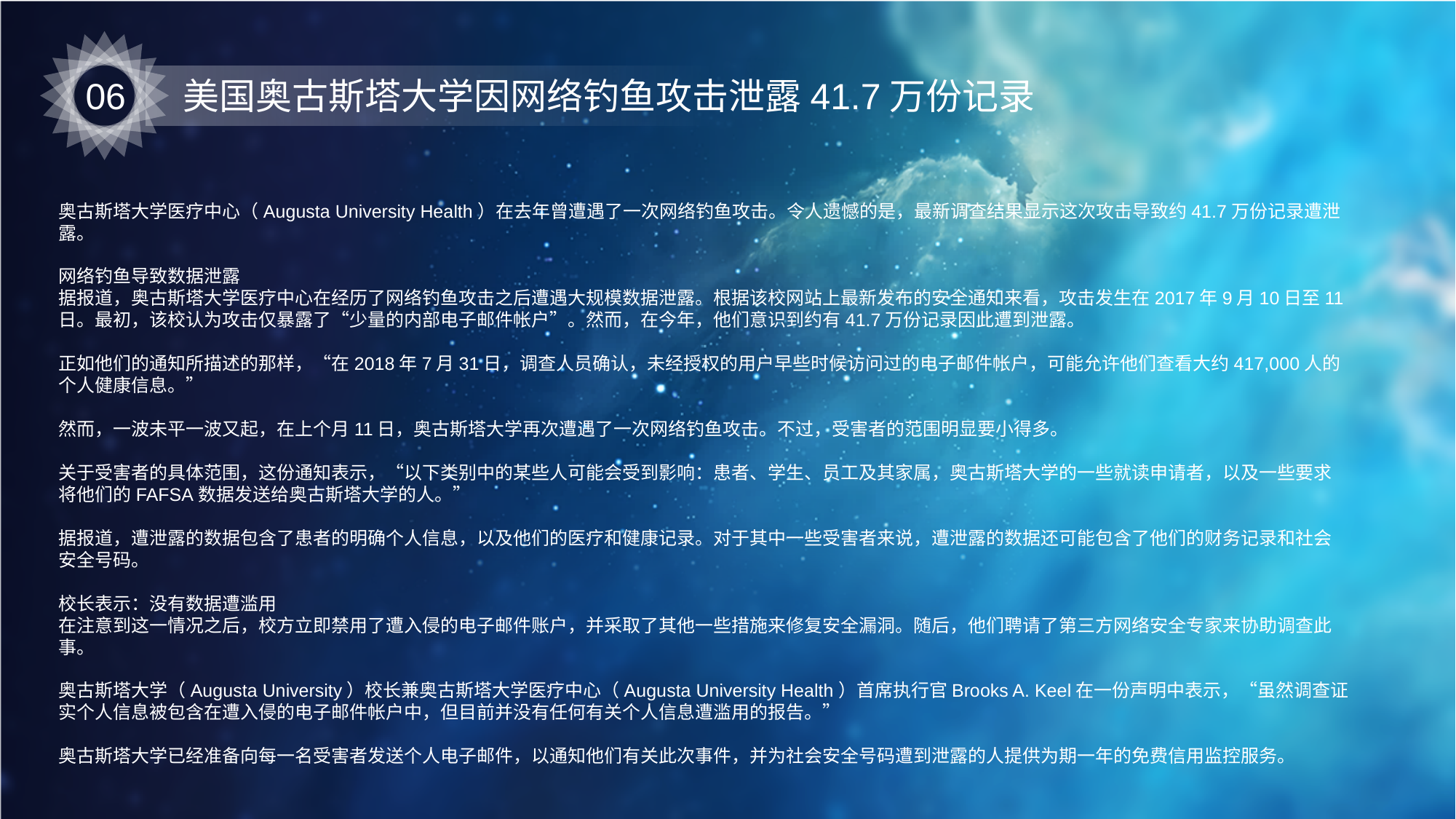

06
美国奥古斯塔大学因网络钓鱼攻击泄露41.7万份记录
奥古斯塔大学医疗中心（Augusta University Health）在去年曾遭遇了一次网络钓鱼攻击。令人遗憾的是，最新调查结果显示这次攻击导致约41.7万份记录遭泄露。

网络钓鱼导致数据泄露
据报道，奥古斯塔大学医疗中心在经历了网络钓鱼攻击之后遭遇大规模数据泄露。根据该校网站上最新发布的安全通知来看，攻击发生在2017年9月10日至11日。最初，该校认为攻击仅暴露了“少量的内部电子邮件帐户”。然而，在今年，他们意识到约有41.7万份记录因此遭到泄露。

正如他们的通知所描述的那样，“在2018年7月31日，调查人员确认，未经授权的用户早些时候访问过的电子邮件帐户，可能允许他们查看大约417,000人的个人健康信息。”

然而，一波未平一波又起，在上个月11日，奥古斯塔大学再次遭遇了一次网络钓鱼攻击。不过，受害者的范围明显要小得多。

关于受害者的具体范围，这份通知表示，“以下类别中的某些人可能会受到影响：患者、学生、员工及其家属，奥古斯塔大学的一些就读申请者，以及一些要求将他们的FAFSA数据发送给奥古斯塔大学的人。”

据报道，遭泄露的数据包含了患者的明确个人信息，以及他们的医疗和健康记录。对于其中一些受害者来说，遭泄露的数据还可能包含了他们的财务记录和社会安全号码。

校长表示：没有数据遭滥用
在注意到这一情况之后，校方立即禁用了遭入侵的电子邮件账户，并采取了其他一些措施来修复安全漏洞。随后，他们聘请了第三方网络安全专家来协助调查此事。

奥古斯塔大学（Augusta University）校长兼奥古斯塔大学医疗中心（Augusta University Health）首席执行官Brooks A. Keel在一份声明中表示，“虽然调查证实个人信息被包含在遭入侵的电子邮件帐户中，但目前并没有任何有关个人信息遭滥用的报告。”

奥古斯塔大学已经准备向每一名受害者发送个人电子邮件，以通知他们有关此次事件，并为社会安全号码遭到泄露的人提供为期一年的免费信用监控服务。